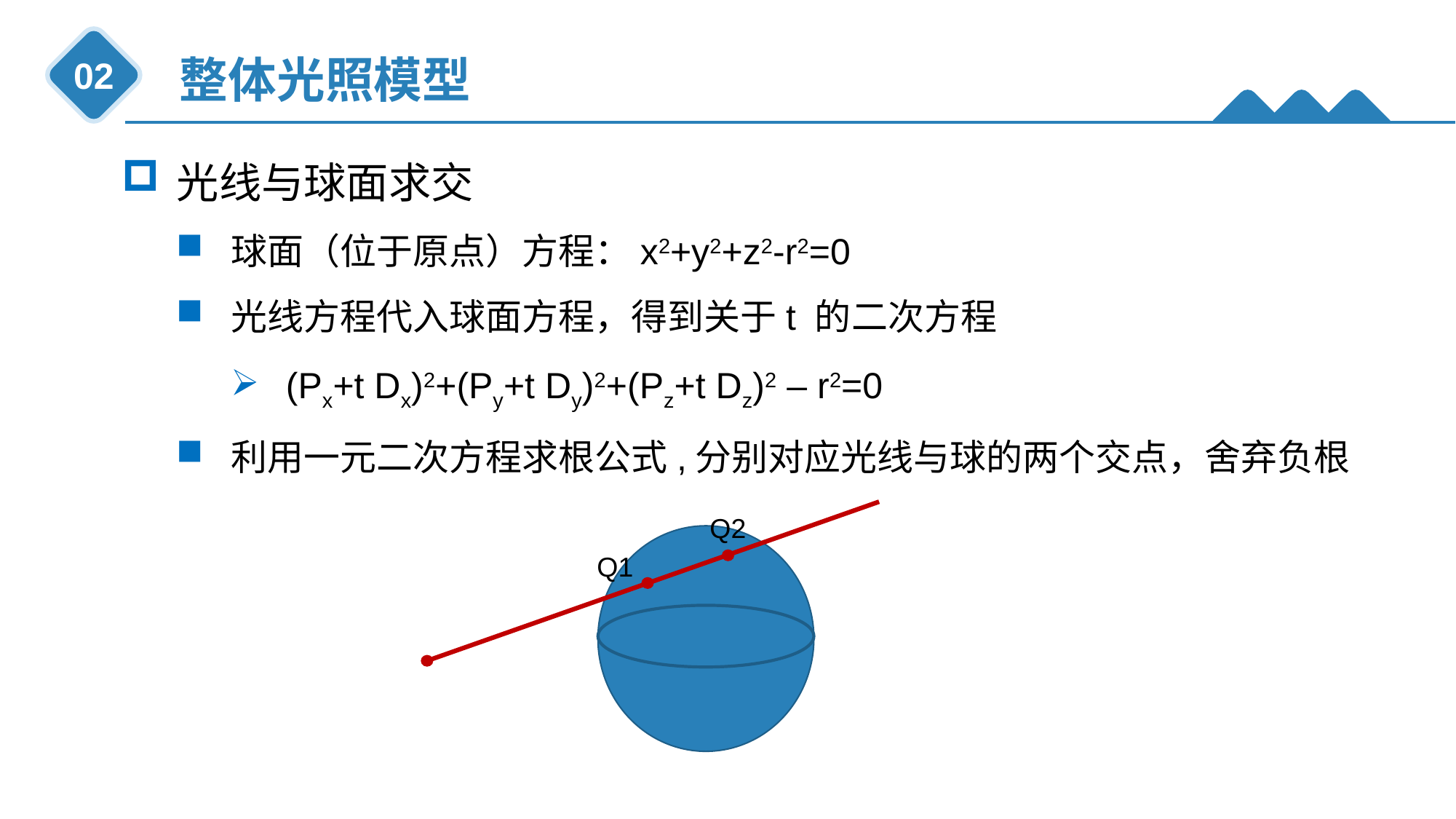

整体光照模型
02

光线与球面求交
球面（位于原点）方程：x2+y2+z2-r2=0
光线方程代入球面方程，得到关于t 的二次方程
(Px+t Dx)2+(Py+t Dy)2+(Pz+t Dz)2 – r2=0
利用一元二次方程求根公式,分别对应光线与球的两个交点，舍弃负根
Q2

Q1